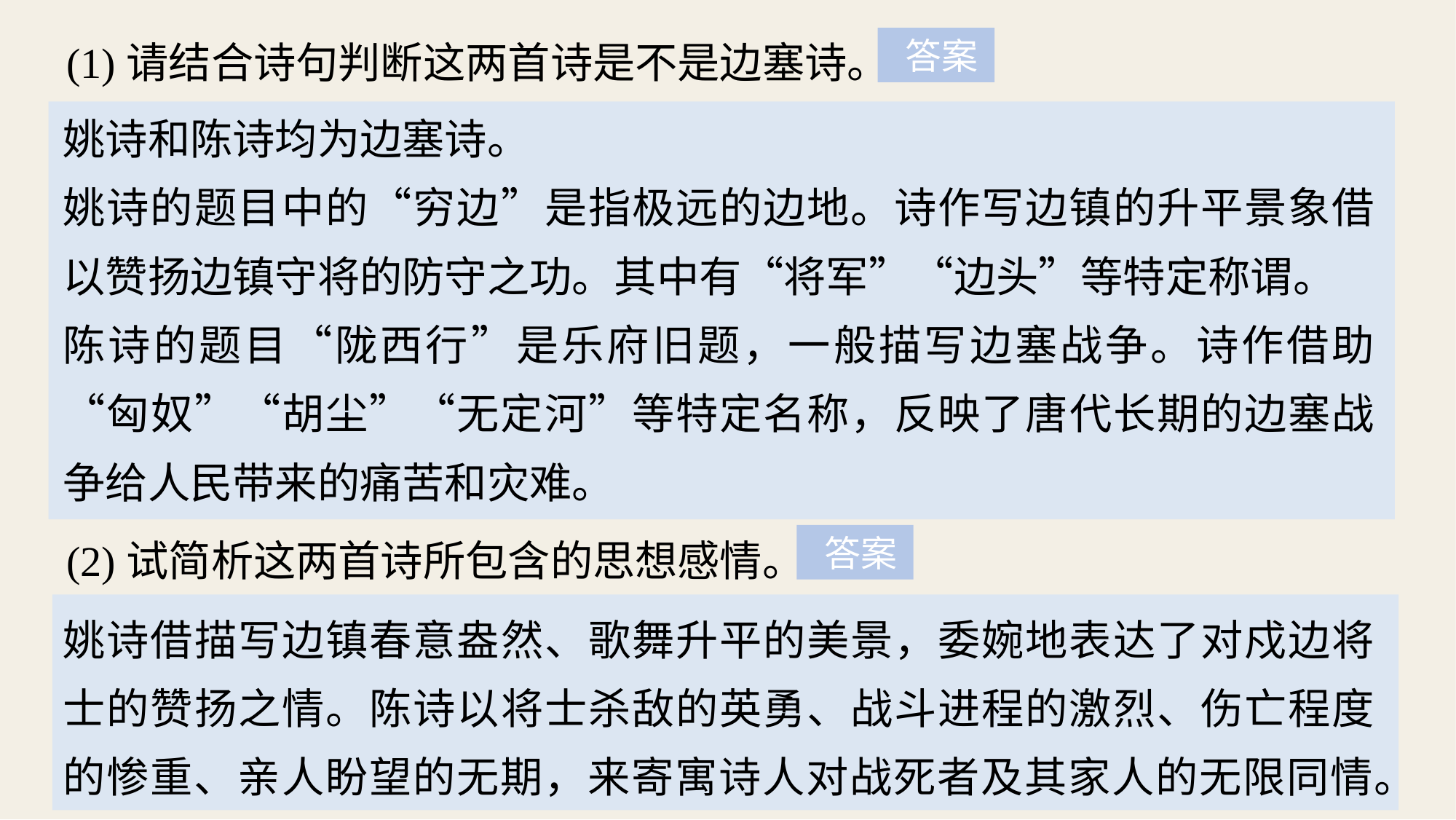

(1)请结合诗句判断这两首诗是不是边塞诗。
 答案
姚诗和陈诗均为边塞诗。
姚诗的题目中的“穷边”是指极远的边地。诗作写边镇的升平景象借以赞扬边镇守将的防守之功。其中有“将军”“边头”等特定称谓。
陈诗的题目“陇西行”是乐府旧题，一般描写边塞战争。诗作借助“匈奴”“胡尘”“无定河”等特定名称，反映了唐代长期的边塞战争给人民带来的痛苦和灾难。

(2)试简析这两首诗所包含的思想感情。
 答案
姚诗借描写边镇春意盎然、歌舞升平的美景，委婉地表达了对戍边将士的赞扬之情。陈诗以将士杀敌的英勇、战斗进程的激烈、伤亡程度的惨重、亲人盼望的无期，来寄寓诗人对战死者及其家人的无限同情。